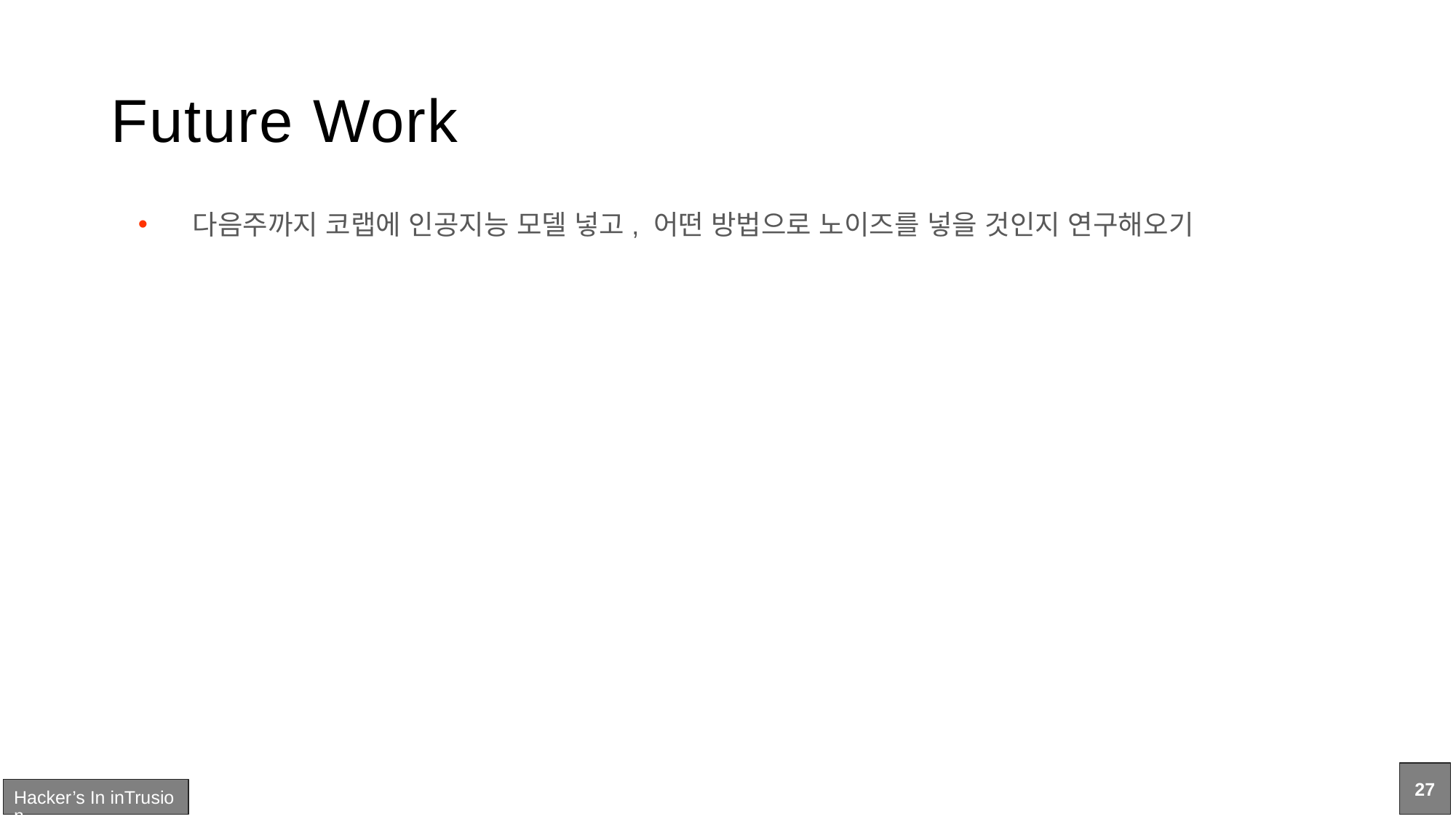

# Future Work
다음주까지 코랩에 인공지능 모델 넣고, 어떤 방법으로 노이즈를 넣을 것인지 연구해오기
27
Hacker’s In inTrusion